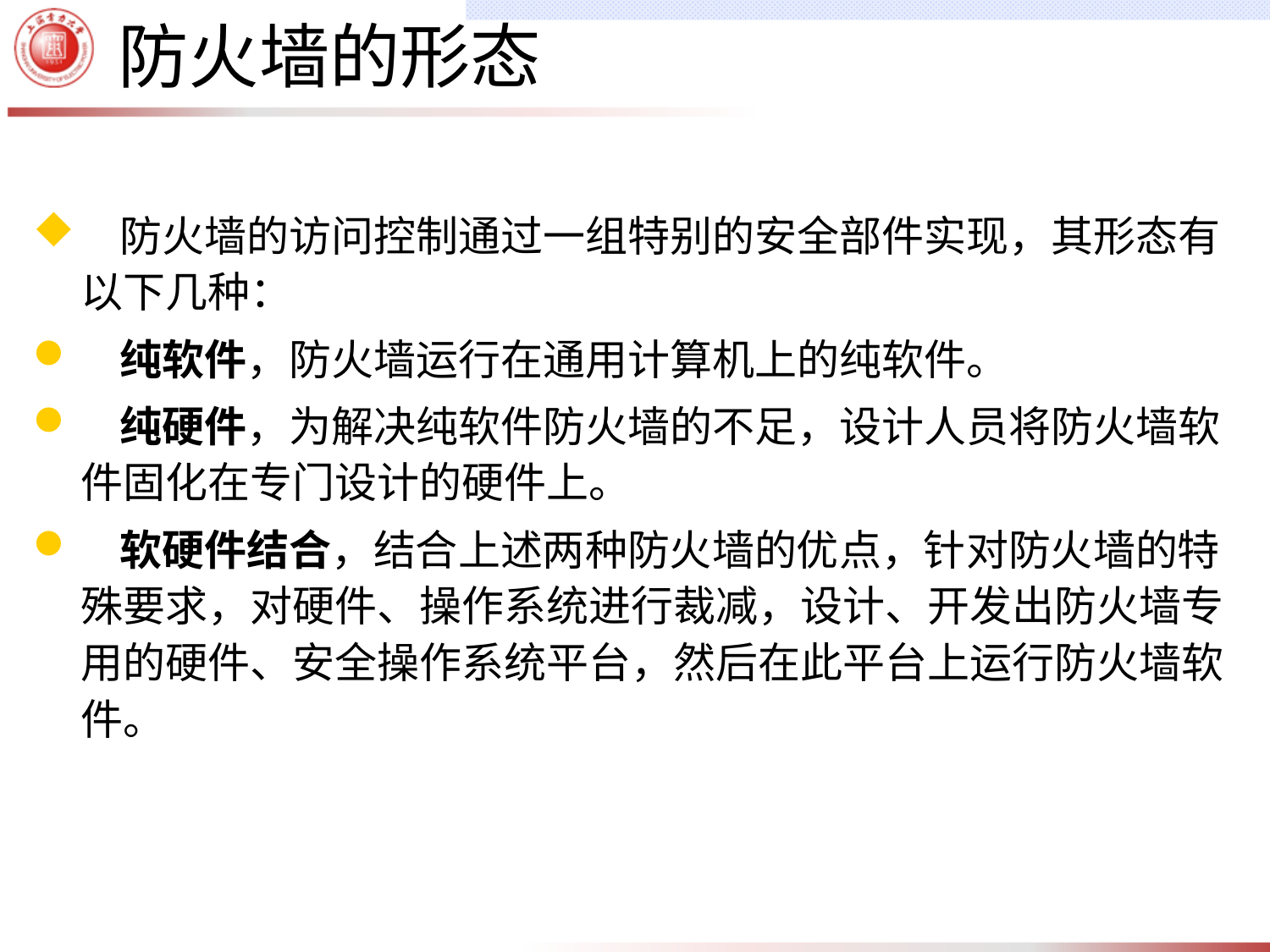

防火墙的形态
   防火墙的访问控制通过一组特别的安全部件实现，其形态有以下几种：
   纯软件，防火墙运行在通用计算机上的纯软件。
   纯硬件，为解决纯软件防火墙的不足，设计人员将防火墙软件固化在专门设计的硬件上。
   软硬件结合，结合上述两种防火墙的优点，针对防火墙的特殊要求，对硬件、操作系统进行裁减，设计、开发出防火墙专用的硬件、安全操作系统平台，然后在此平台上运行防火墙软件。